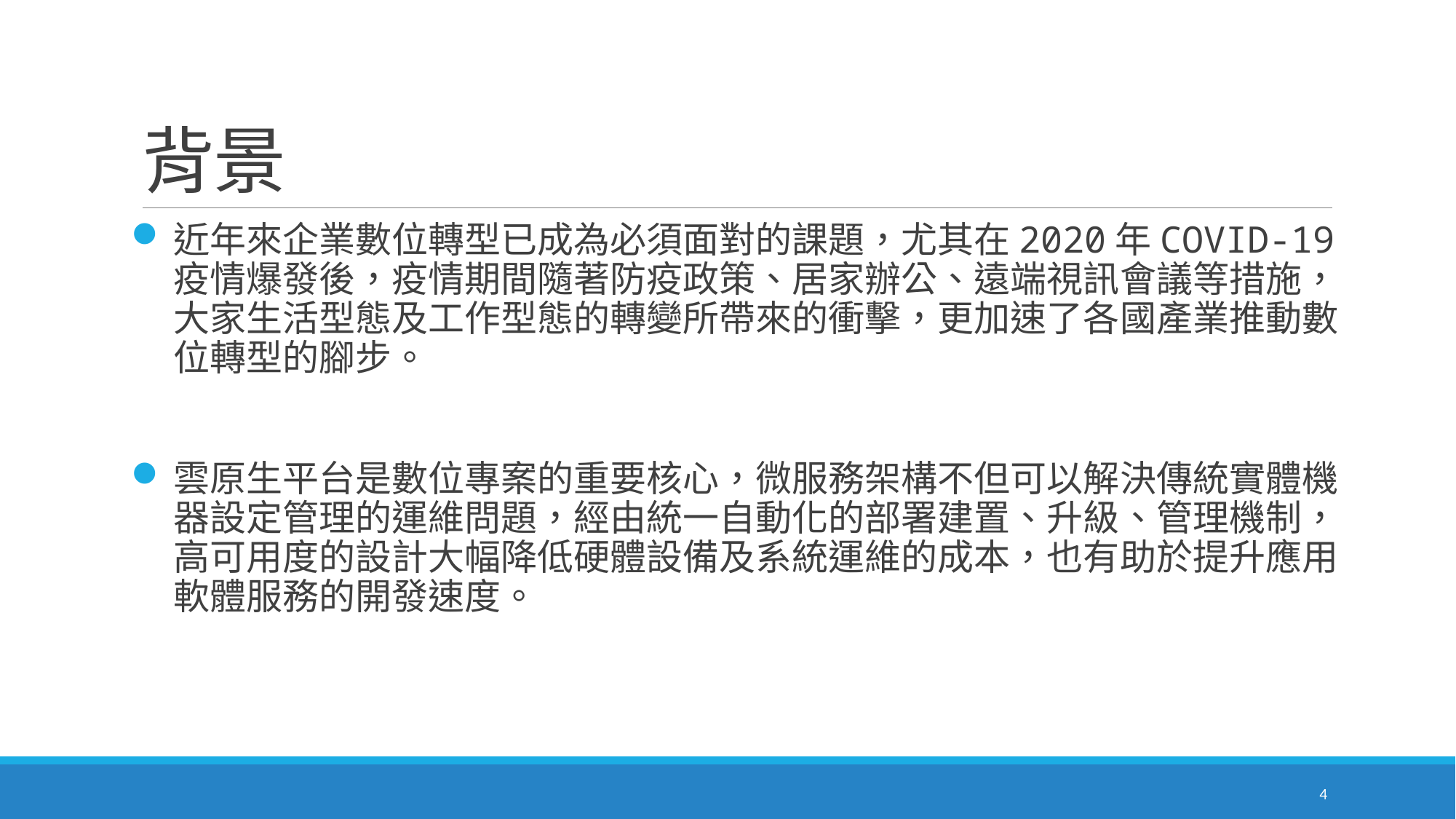

# 背景
近年來企業數位轉型已成為必須面對的課題，尤其在2020年COVID-19疫情爆發後，疫情期間隨著防疫政策、居家辦公、遠端視訊會議等措施，大家生活型態及工作型態的轉變所帶來的衝擊，更加速了各國產業推動數位轉型的腳步。

雲原生平台是數位專案的重要核心，微服務架構不但可以解決傳統實體機器設定管理的運維問題，經由統一自動化的部署建置、升級、管理機制，高可用度的設計大幅降低硬體設備及系統運維的成本，也有助於提升應用軟體服務的開發速度。
4